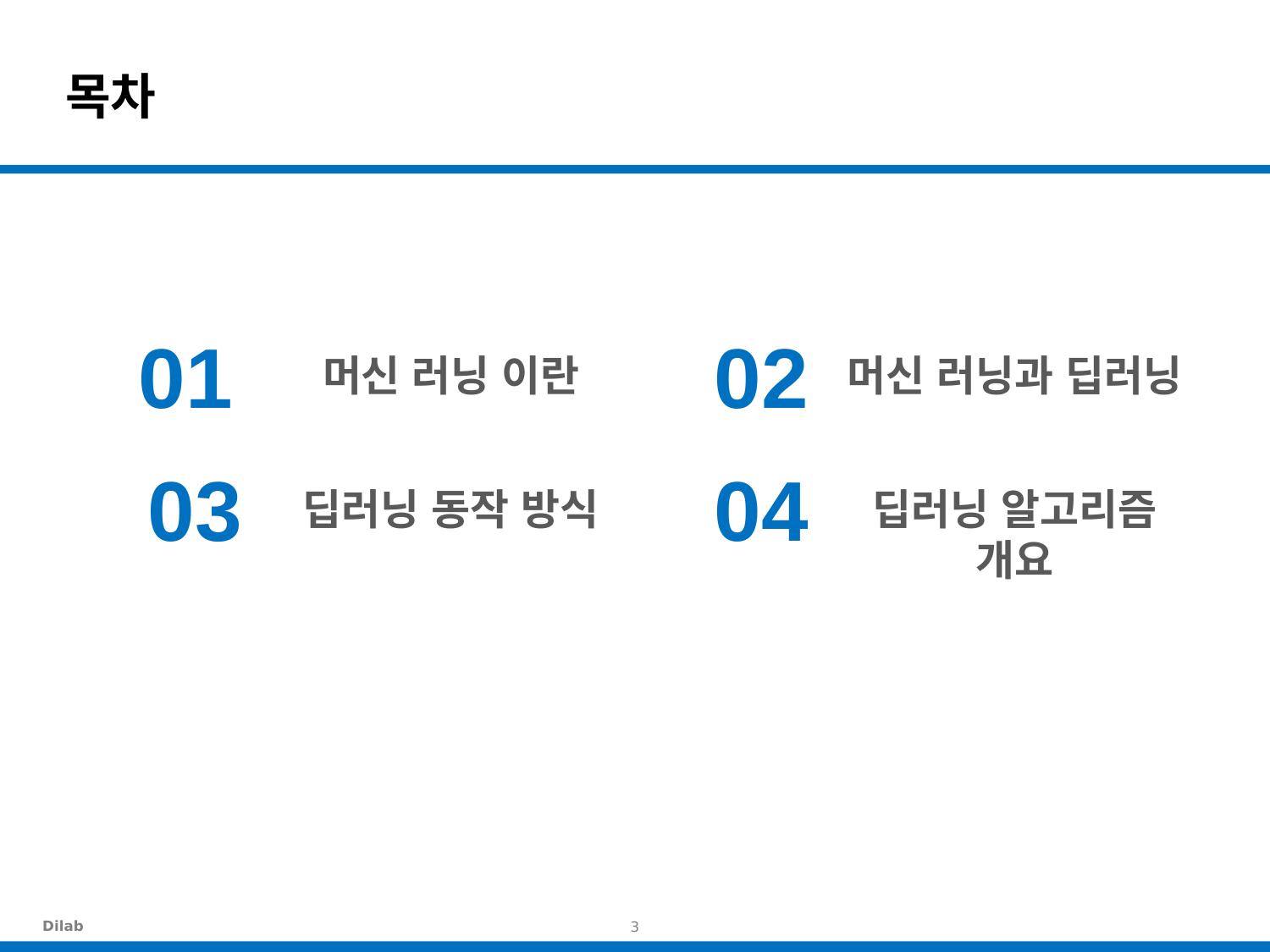

# 목차
01
02
머신 러닝 이란
머신 러닝과 딥러닝
03
04
딥러닝 동작 방식
딥러닝 알고리즘 개요